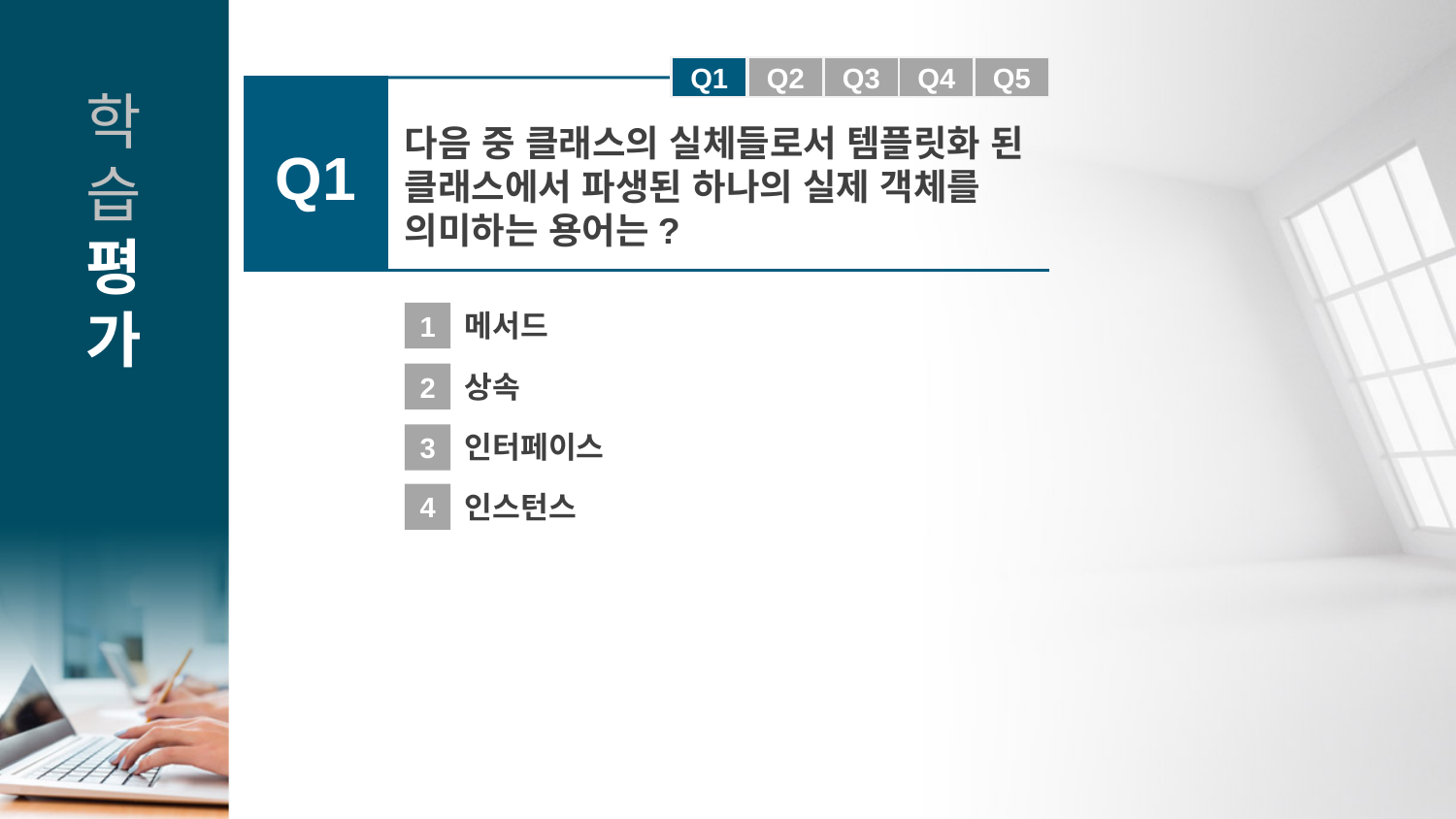

Q1
Q1
Q2
Q3
Q4
Q5
Q1
다음 중 클래스의 실체들로서 템플릿화 된 클래스에서 파생된 하나의 실제 객체를 의미하는 용어는?
1
메서드
2
상속
인터페이스
3
4
인스턴스